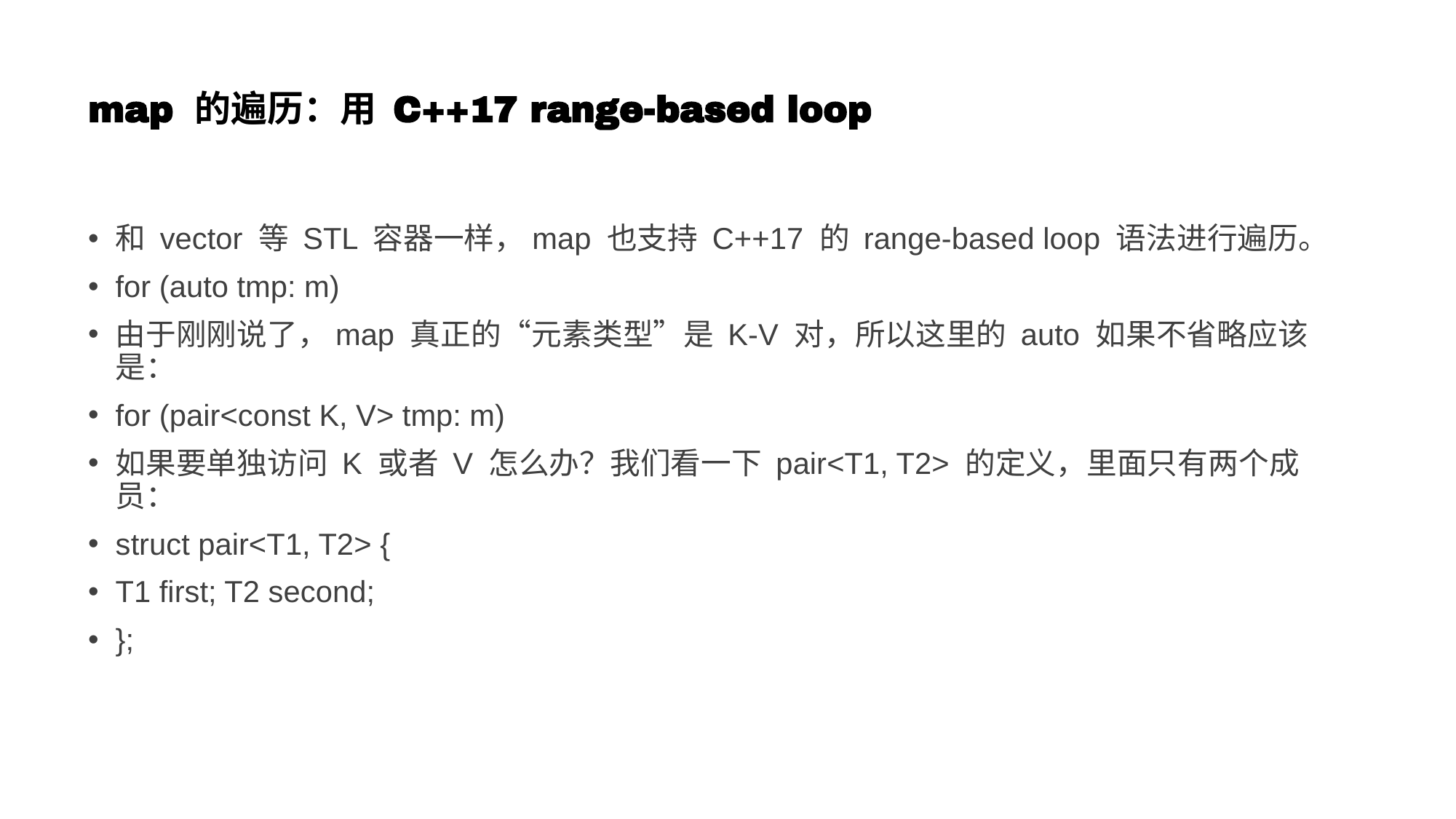

# map 的遍历：用 C++17 range-based loop
和 vector 等 STL 容器一样，map 也支持 C++17 的 range-based loop 语法进行遍历。
for (auto tmp: m)
由于刚刚说了，map 真正的“元素类型”是 K-V 对，所以这里的 auto 如果不省略应该是：
for (pair<const K, V> tmp: m)
如果要单独访问 K 或者 V 怎么办？我们看一下 pair<T1, T2> 的定义，里面只有两个成员：
struct pair<T1, T2> {
T1 first; T2 second;
};